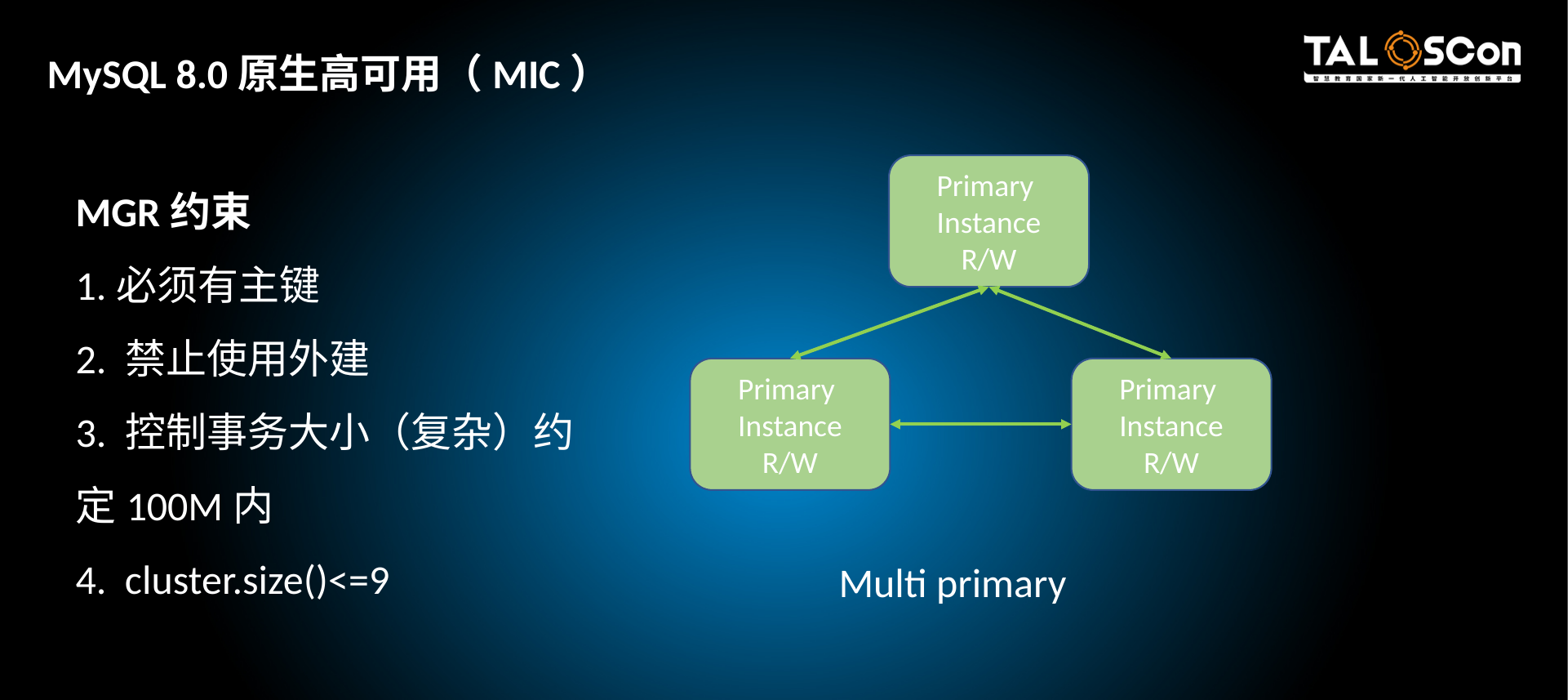

MySQL 8.0原生高可用（MIC）
MGR约束
1.必须有主键
2. 禁止使用外建
3. 控制事务大小（复杂）约定100M内
4.  cluster.size()<=9
Primary
Instance
R/W
Primary
Instance
R/W
Primary
Instance
R/W
Multi primary